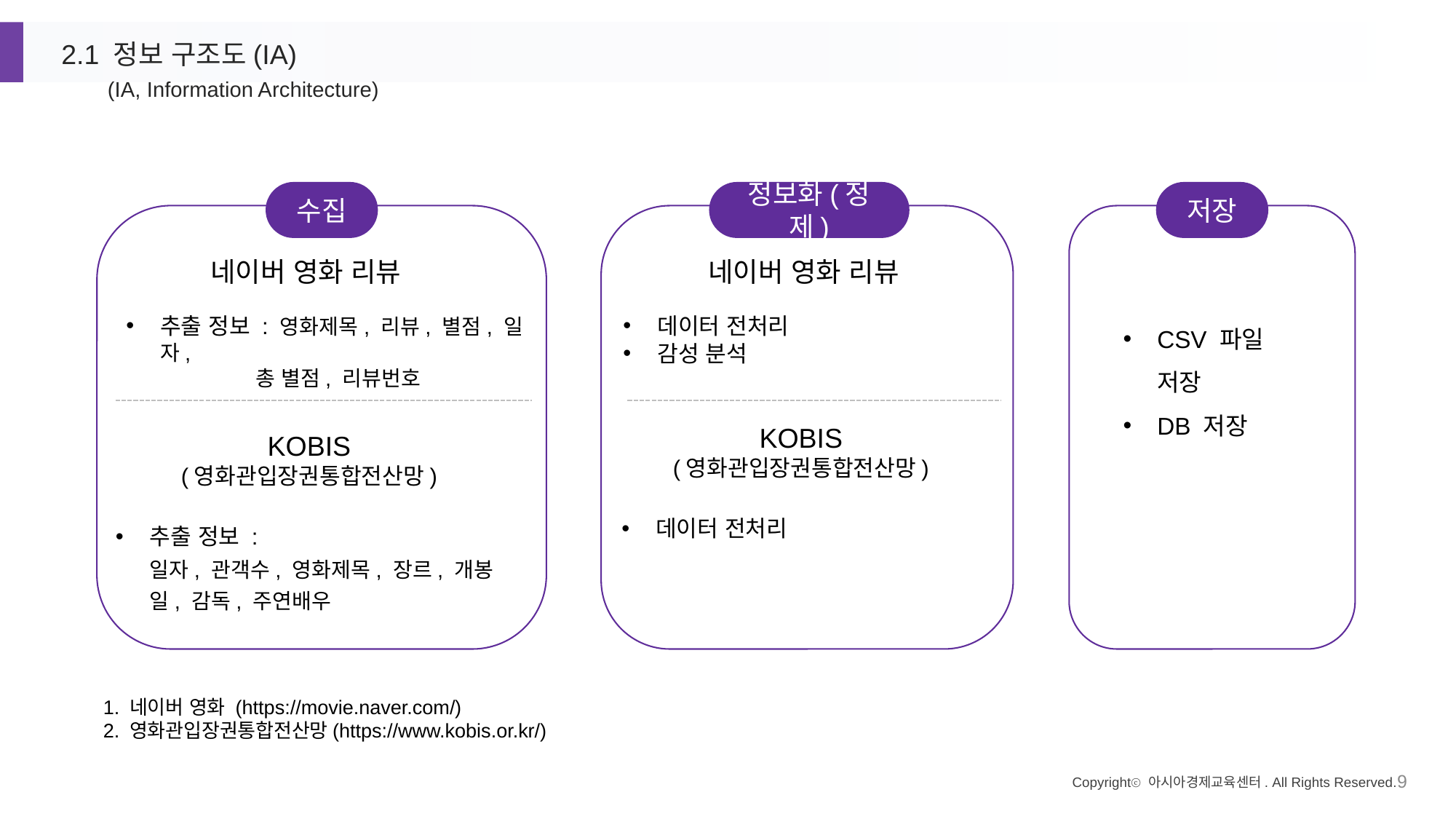

2.1 정보 구조도(IA)
(IA, Information Architecture)
수집
정보화(정제)
저장

네이버 영화 리뷰
네이버 영화 리뷰
CSV 파일 저장
DB 저장
추출 정보 : 영화제목, 리뷰, 별점, 일자,
               총 별점, 리뷰번호
데이터 전처리
감성 분석

KOBIS
(영화관입장권통합전산망)
KOBIS
(영화관입장권통합전산망)
데이터 전처리
추출 정보 :
일자, 관객수, 영화제목, 장르, 개봉일, 감독, 주연배우
1. 네이버 영화 (https://movie.naver.com/)
2. 영화관입장권통합전산망(https://www.kobis.or.kr/)
Copyrightⓒ 아시아경제교육센터. All Rights Reserved.